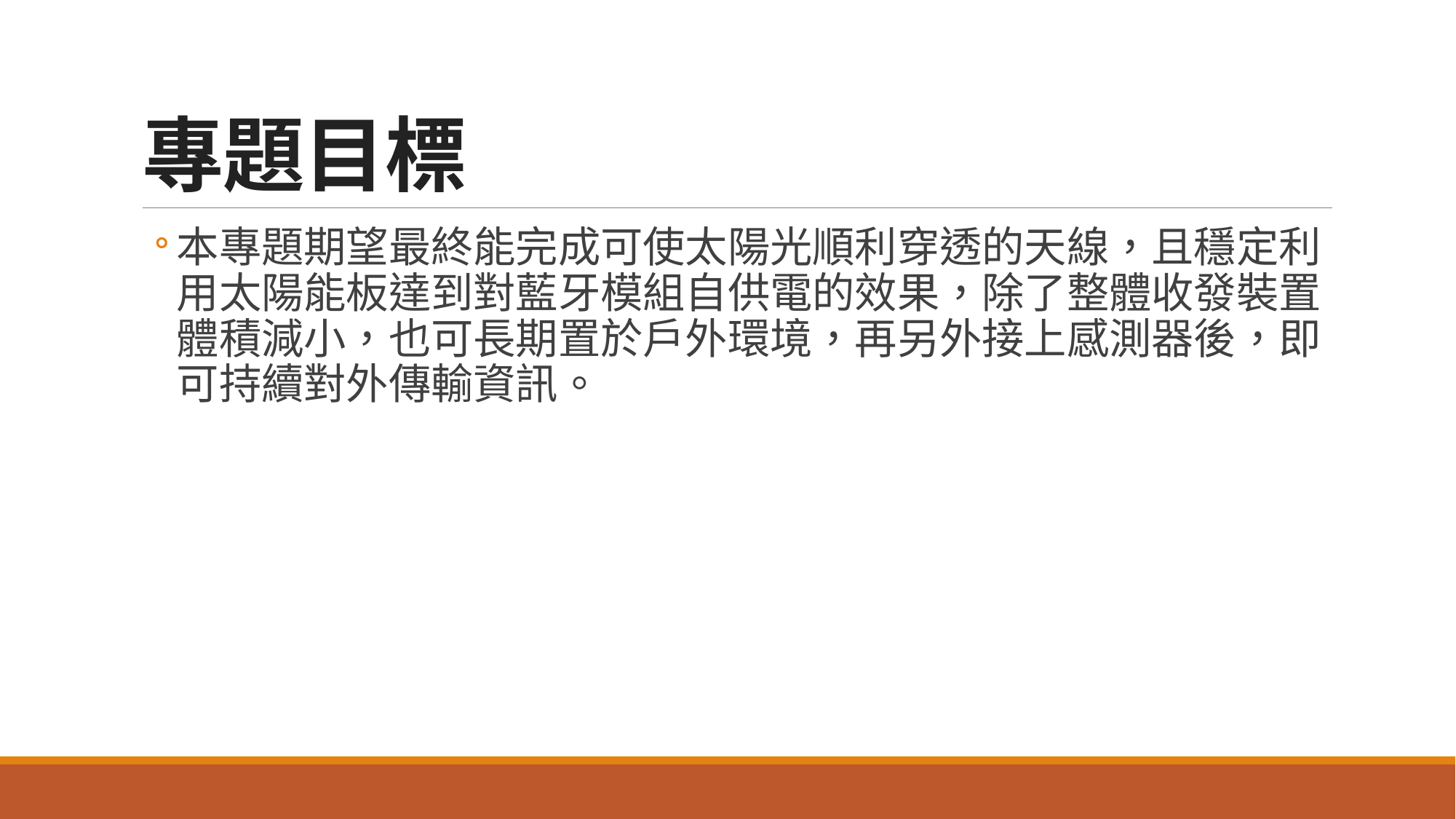

# 專題目標
本專題期望最終能完成可使太陽光順利穿透的天線，且穩定利用太陽能板達到對藍牙模組自供電的效果，除了整體收發裝置體積減小，也可長期置於戶外環境，再另外接上感測器後，即可持續對外傳輸資訊。